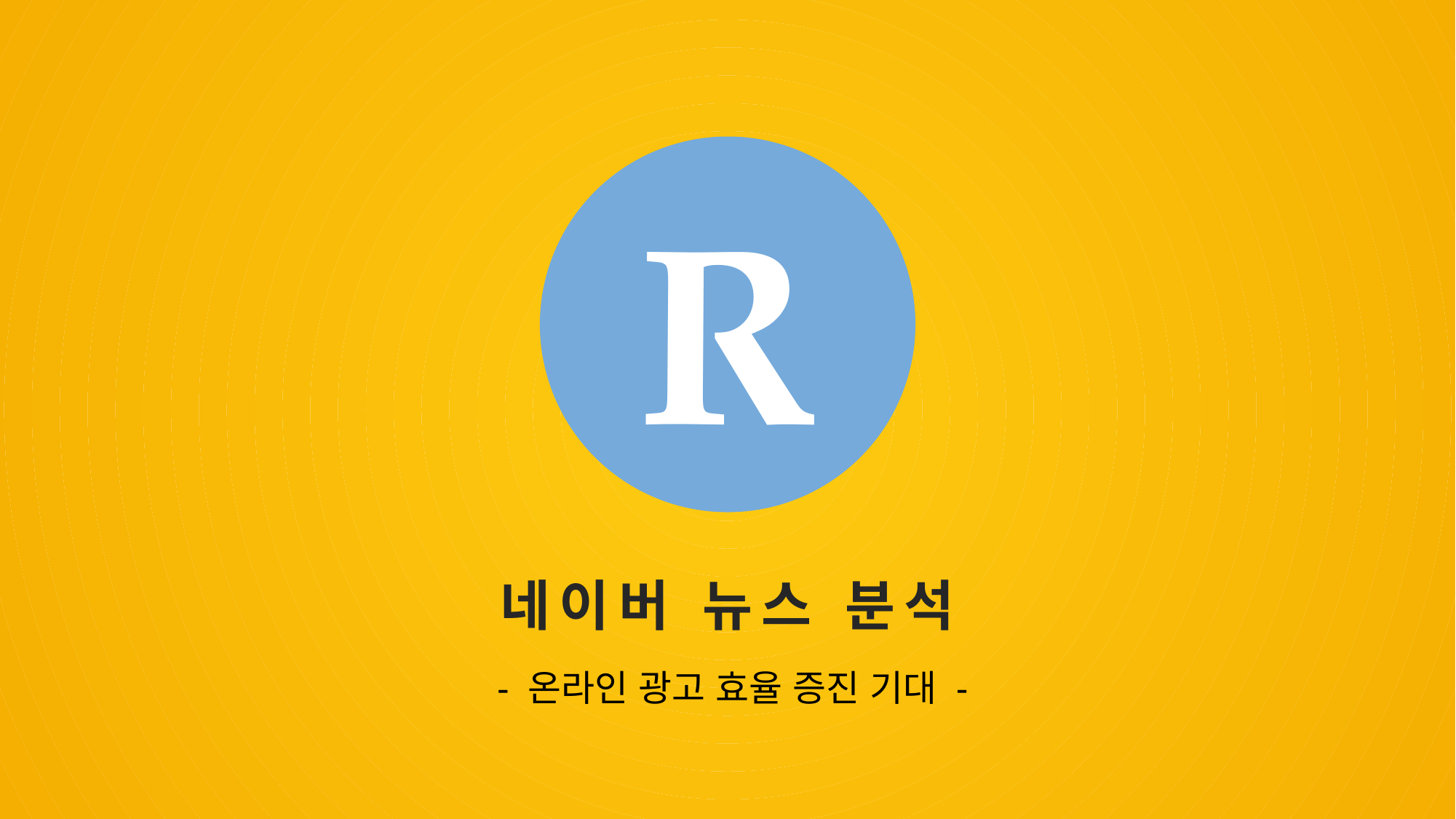

R
네이버 뉴스 분석
 - 온라인 광고 효율 증진 기대 -